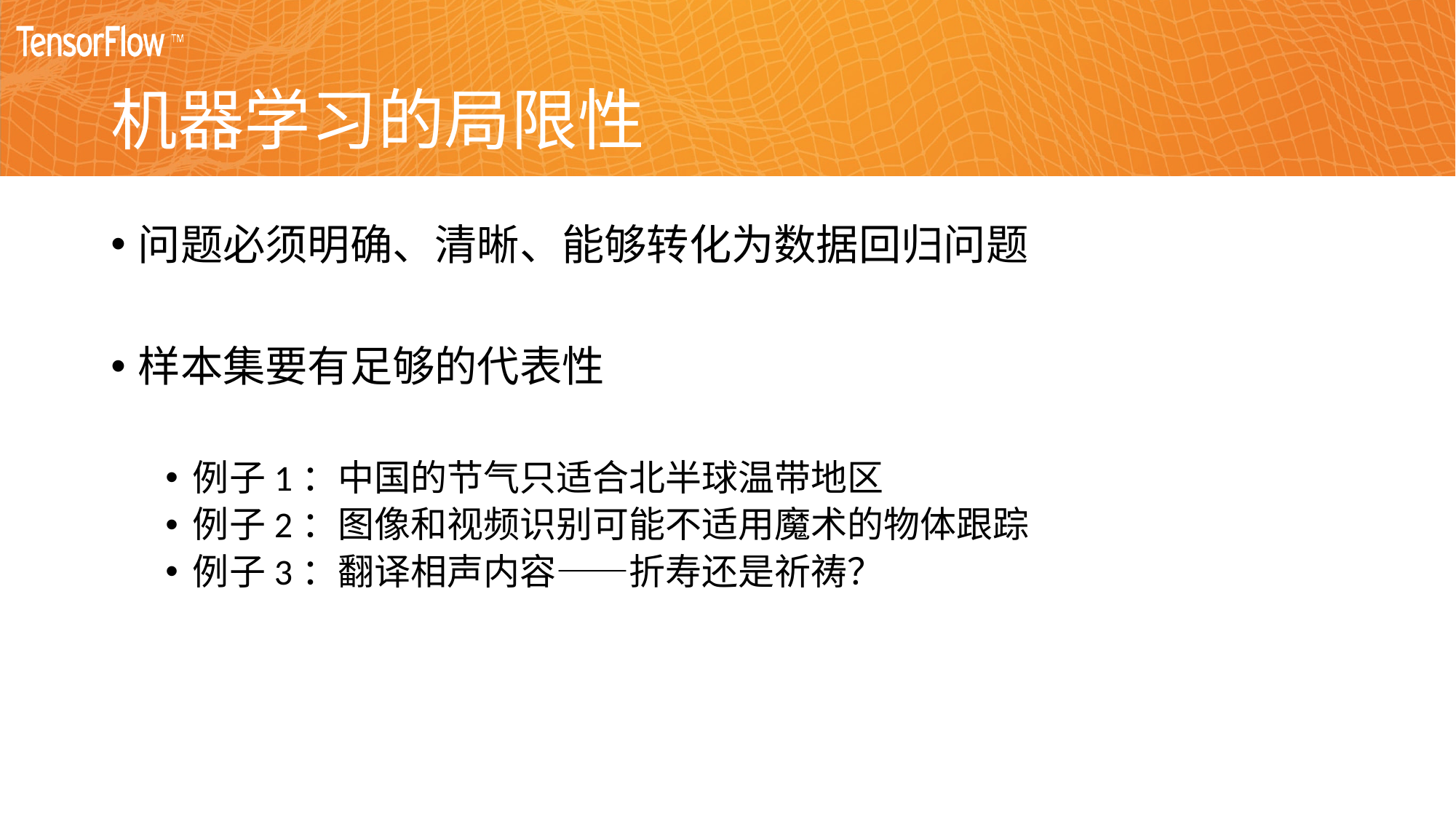

# 机器学习的局限性
问题必须明确、清晰、能够转化为数据回归问题

样本集要有足够的代表性

例子1：中国的节气只适合北半球温带地区
例子2：图像和视频识别可能不适用魔术的物体跟踪
例子3：翻译相声内容——折寿还是祈祷？